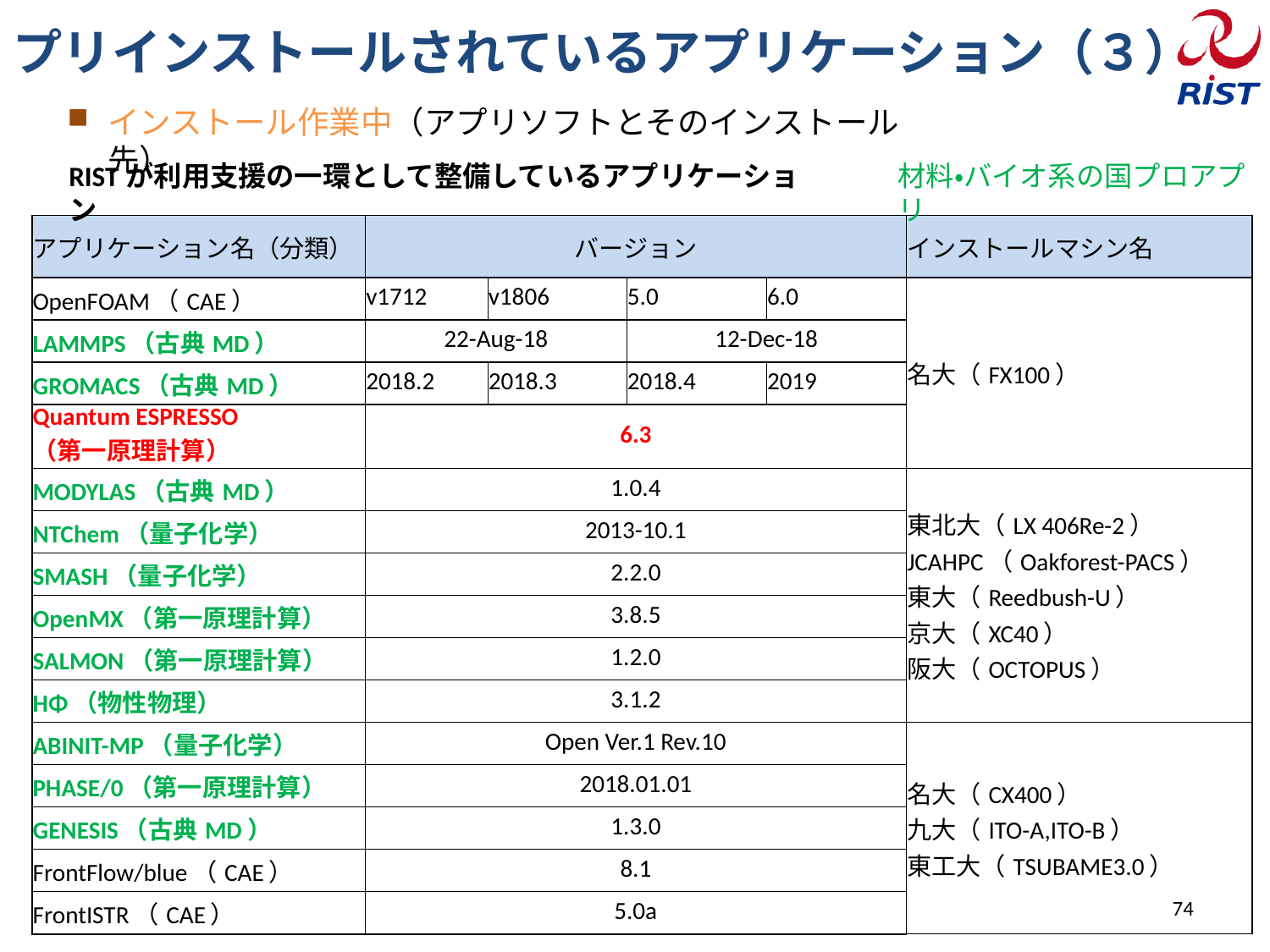

プリインストールされているアプリケーション（３）
インストール作業中（アプリソフトとそのインストール先）

RISTが利用支援の一環として整備しているアプリケーション
材料・バイオ系の国プロアプリ
| アプリケーション名（分類） | バージョン |  |  |  | インストールマシン名 |
| --- | --- | --- | --- | --- | --- |
| OpenFOAM（CAE） | v1712 | v1806 | 5.0 | 6.0 | 名大（FX100） |
| LAMMPS（古典MD） | 22-Aug-18 |  | 12-Dec-18 |  |  |
| GROMACS（古典MD） | 2018.2 | 2018.3 | 2018.4 | 2019 |  |
| Quantum ESPRESSO （第一原理計算） | 6.3 |  |  |  |  |
| MODYLAS（古典MD） | 1.0.4 |  |  |  | 東北大（LX 406Re-2） JCAHPC（Oakforest-PACS） 東大（Reedbush-U） 京大（XC40） 阪大（OCTOPUS） |
| NTChem（量子化学） | 2013-10.1 |  |  |  |  |
| SMASH（量子化学） | 2.2.0 |  |  |  |  |
| OpenMX（第一原理計算） | 3.8.5 |  |  |  |  |
| SALMON（第一原理計算） | 1.2.0 |  |  |  |  |
| HΦ（物性物理） | 3.1.2 |  |  |  |  |
| ABINIT-MP（量子化学） | Open Ver.1 Rev.10 |  |  |  | 名大（CX400） 九大（ITO-A,ITO-B） 東工大（TSUBAME3.0） |
| PHASE/0（第一原理計算） | 2018.01.01 |  |  |  |  |
| GENESIS（古典MD） | 1.3.0 |  |  |  |  |
| FrontFlow/blue（CAE） | 8.1 |  |  |  |  |
| FrontISTR（CAE） | 5.0a |  |  |  |  |
74